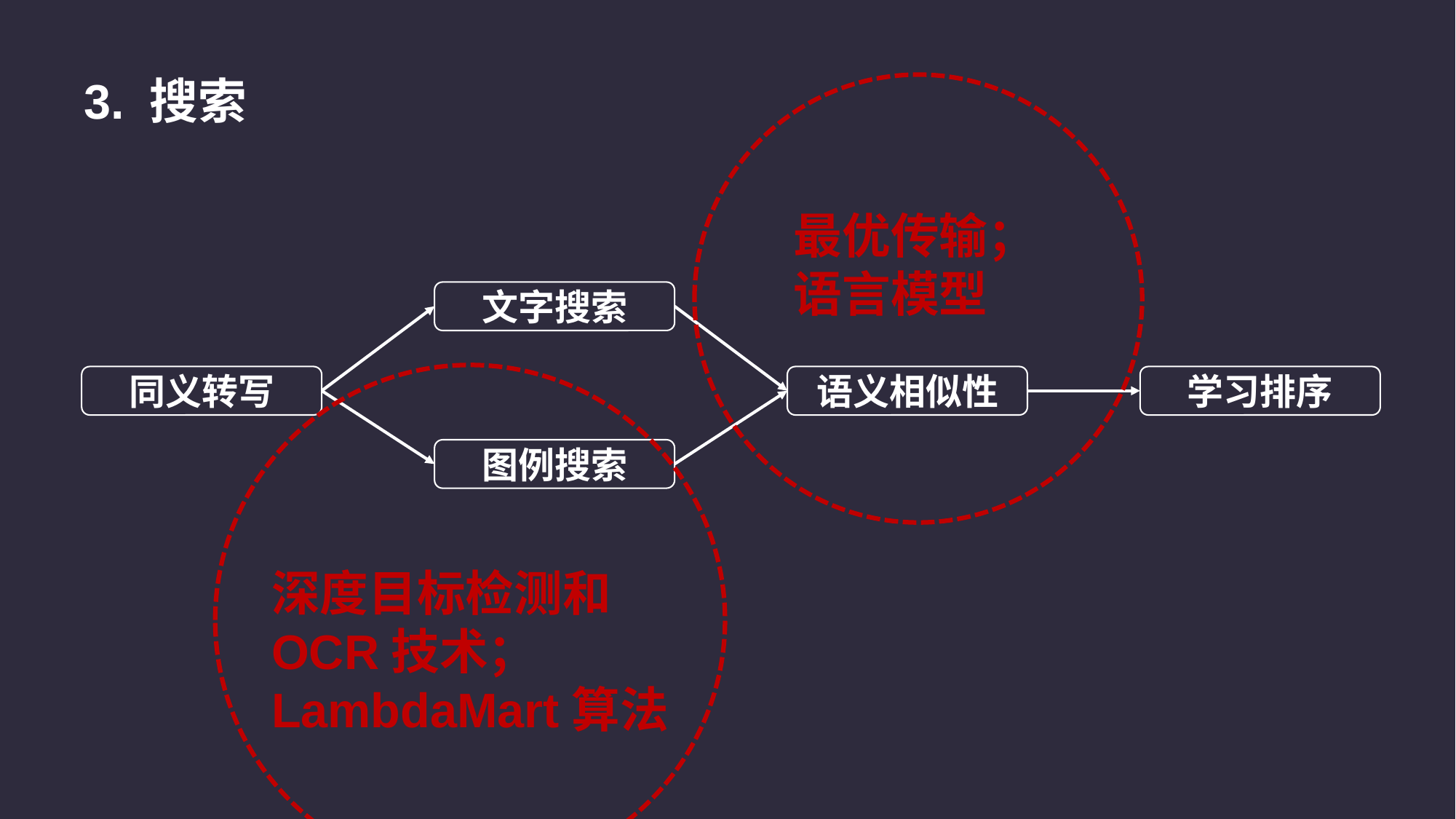

3. 搜索

最优传输；
语言模型
文字搜索
同义转写
语义相似性
学习排序

图例搜索
深度目标检测和
OCR技术；
LambdaMart算法
40